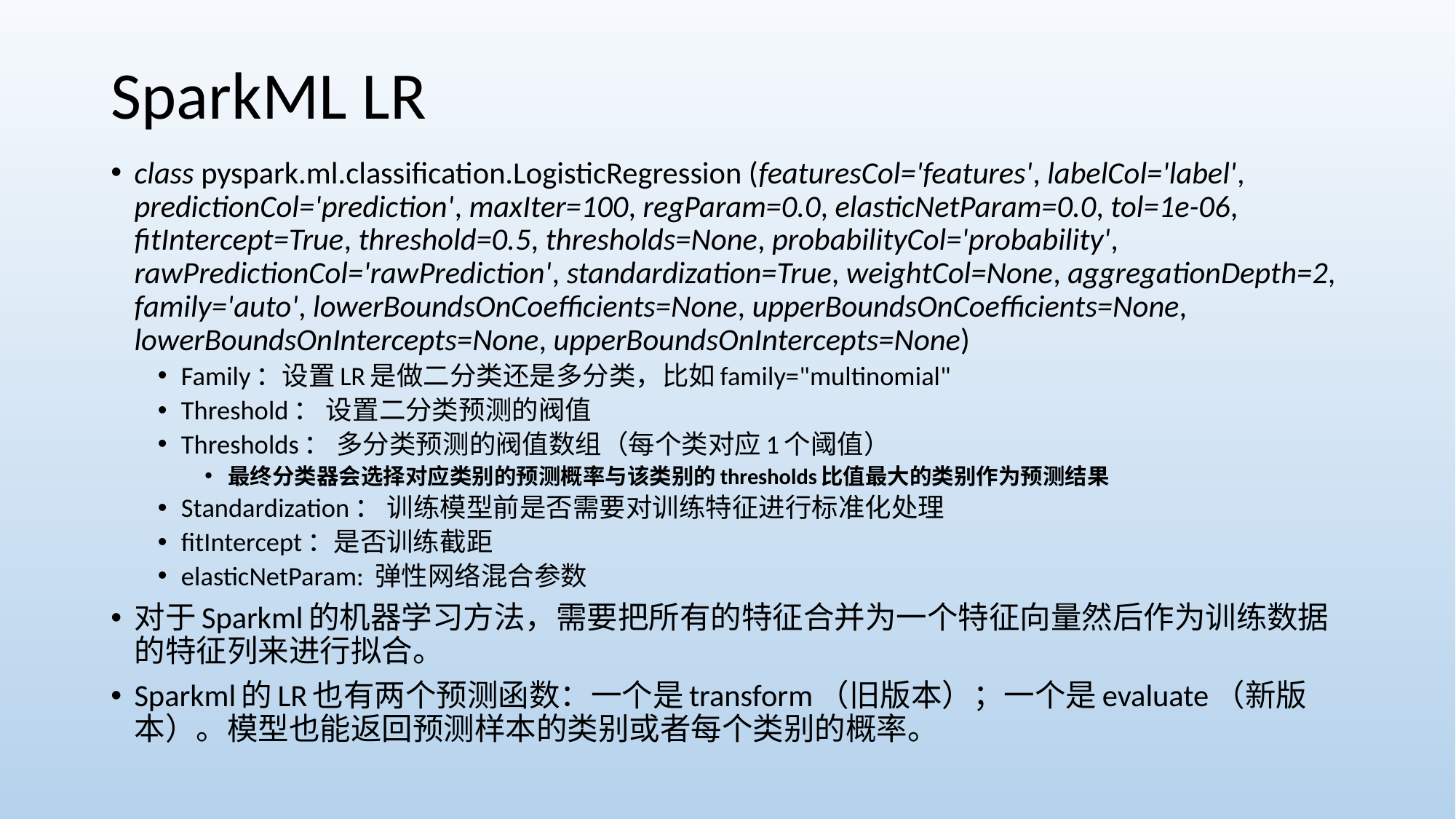

# SparkML LR
class pyspark.ml.classification.LogisticRegression (featuresCol='features', labelCol='label', predictionCol='prediction', maxIter=100, regParam=0.0, elasticNetParam=0.0, tol=1e-06, fitIntercept=True, threshold=0.5, thresholds=None, probabilityCol='probability', rawPredictionCol='rawPrediction', standardization=True, weightCol=None, aggregationDepth=2, family='auto', lowerBoundsOnCoefficients=None, upperBoundsOnCoefficients=None, lowerBoundsOnIntercepts=None, upperBoundsOnIntercepts=None)
Family：设置LR是做二分类还是多分类，比如family="multinomial"
Threshold： 设置二分类预测的阀值
Thresholds： 多分类预测的阀值数组（每个类对应1个阈值）
最终分类器会选择对应类别的预测概率与该类别的thresholds比值最大的类别作为预测结果
Standardization： 训练模型前是否需要对训练特征进行标准化处理
fitIntercept：是否训练截距
elasticNetParam: 弹性网络混合参数
对于Sparkml的机器学习方法，需要把所有的特征合并为一个特征向量然后作为训练数据的特征列来进行拟合。
Sparkml的LR也有两个预测函数：一个是transform（旧版本）；一个是evaluate（新版本）。模型也能返回预测样本的类别或者每个类别的概率。